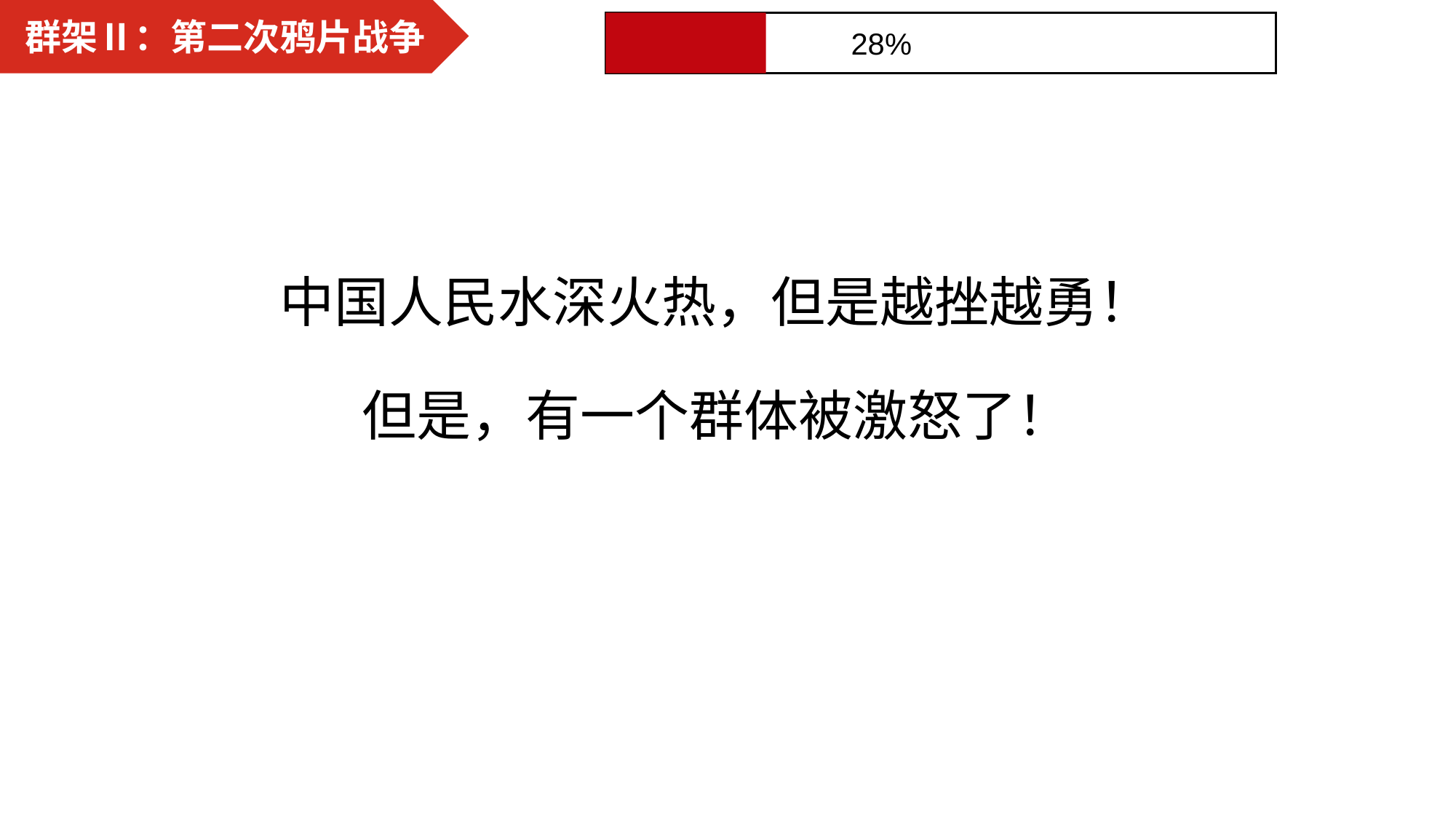

群架Ⅱ：第二次鸦片战争

28%
中国人民水深火热，但是越挫越勇！
但是，有一个群体被激怒了！